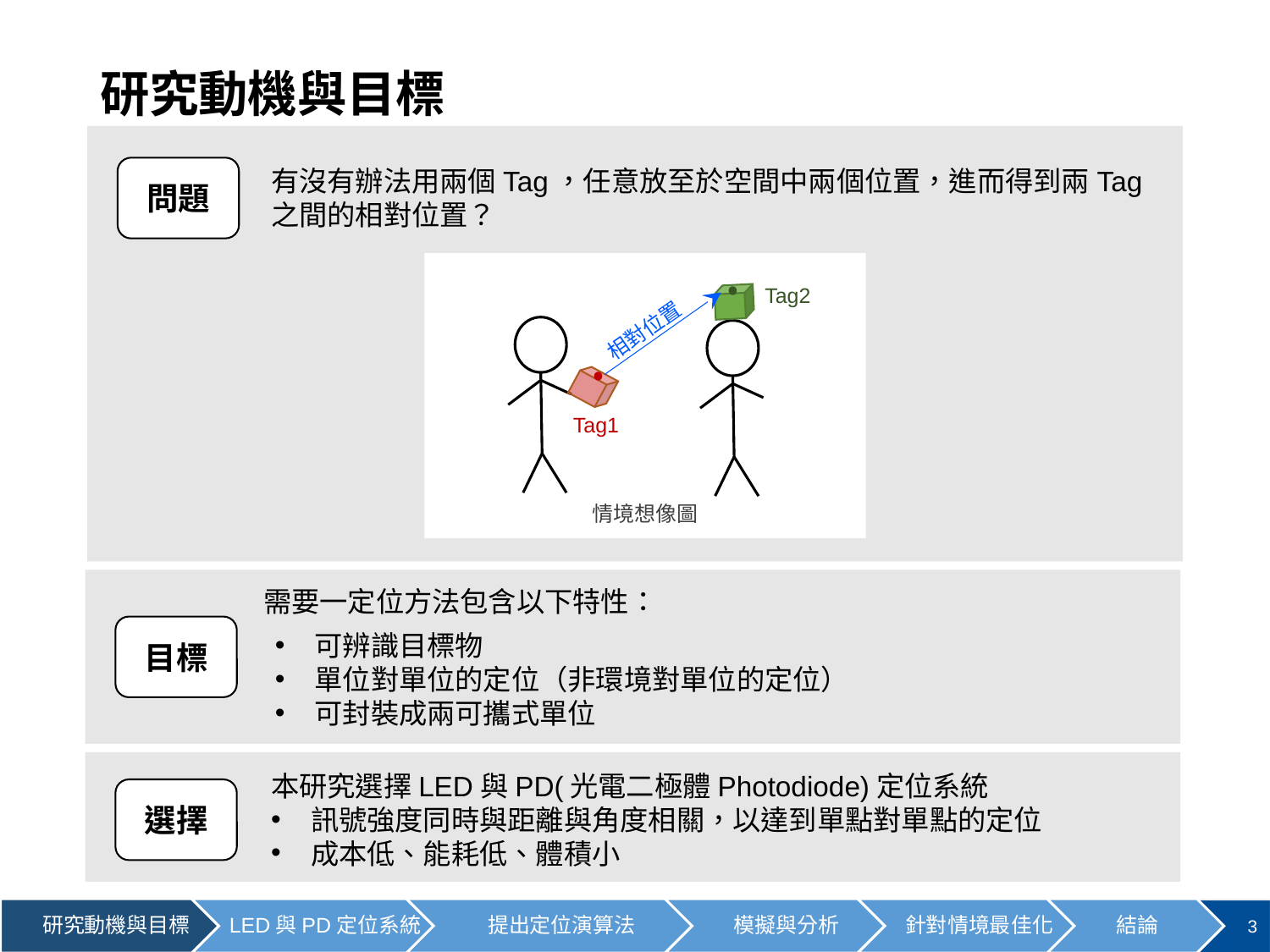

# 研究動機與目標

有沒有辦法用兩個Tag，任意放至於空間中兩個位置，進而得到兩Tag之間的相對位置？
問題

Tag2

相對位置

Tag1
情境想像圖

目標
可辨識目標物
單位對單位的定位（非環境對單位的定位）
可封裝成兩可攜式單位
需要一定位方法包含以下特性：

本研究選擇LED與PD(光電二極體Photodiode)定位系統
訊號強度同時與距離與角度相關，以達到單點對單點的定位
成本低、能耗低、體積小
選擇
3